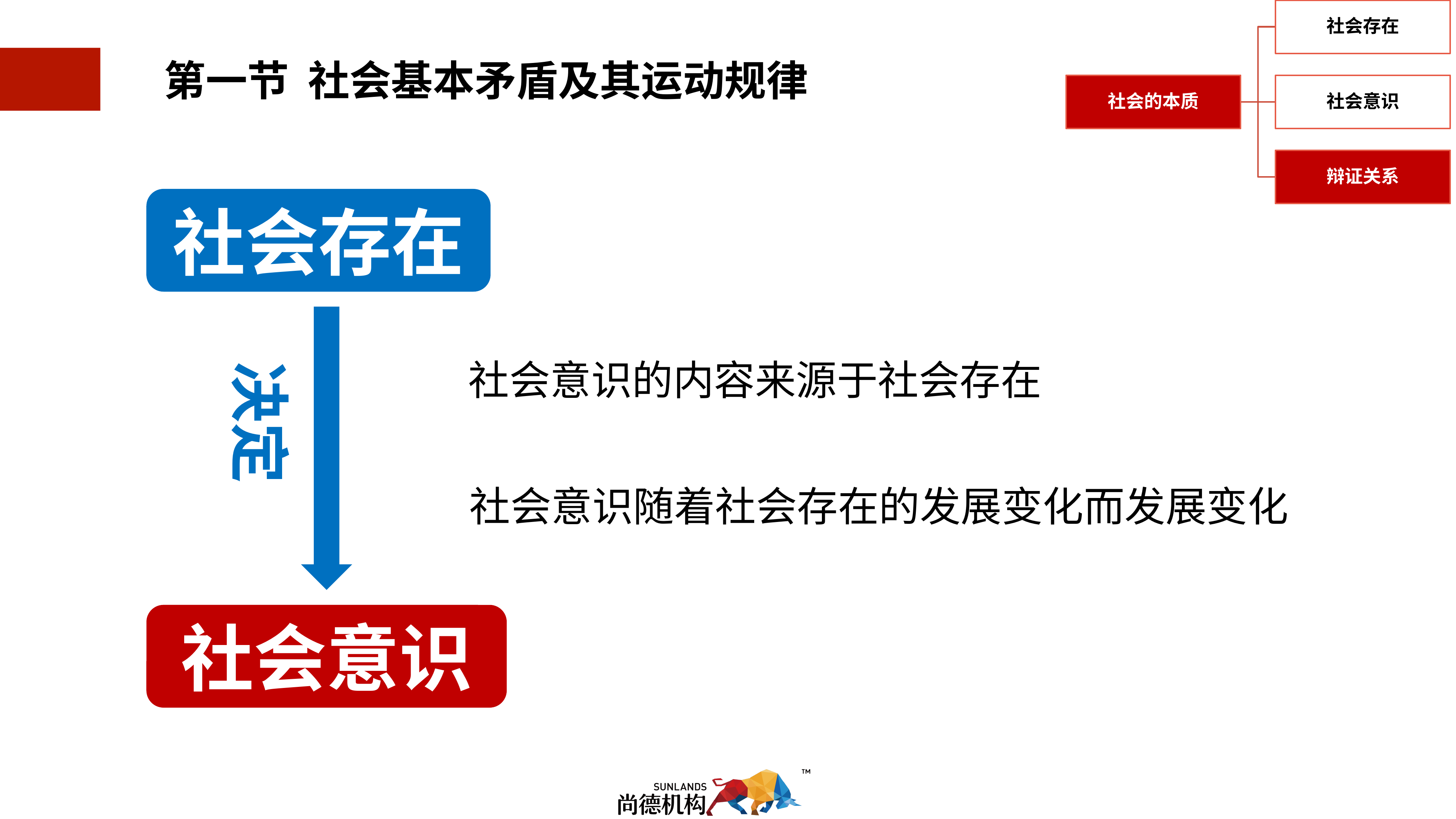

社会的本质
社会存在
社会意识
辩证关系
  第一节  社会基本矛盾及其运动规律
社会存在
决定
社会意识的内容来源于社会存在

社会意识随着社会存在的发展变化而发展变化
社会意识